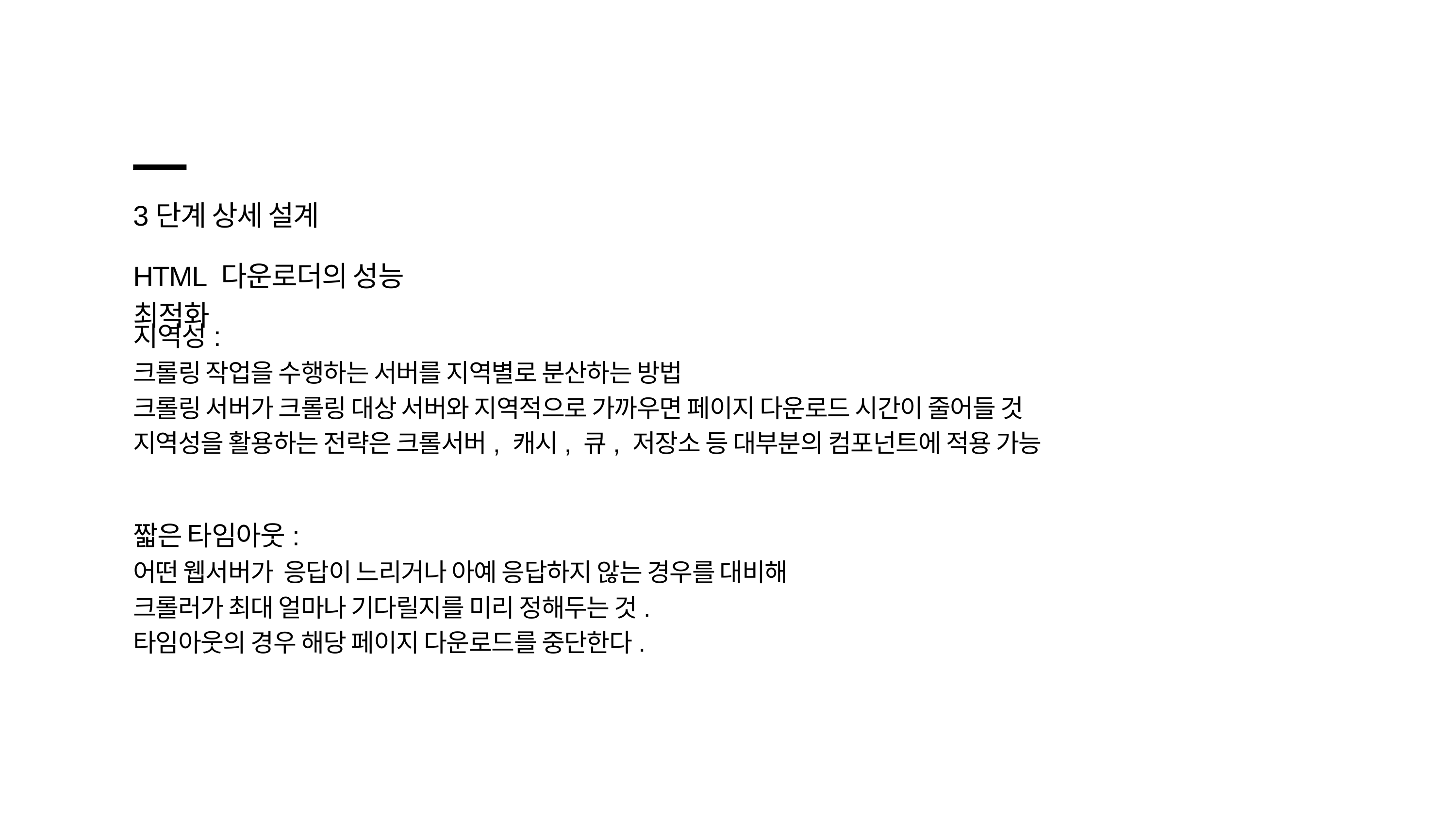

3단계 상세 설계
HTML 다운로더의 성능 최적화
지역성:
크롤링 작업을 수행하는 서버를 지역별로 분산하는 방법
크롤링 서버가 크롤링 대상 서버와 지역적으로 가까우면 페이지 다운로드 시간이 줄어들 것
지역성을 활용하는 전략은 크롤서버, 캐시, 큐, 저장소 등 대부분의 컴포넌트에 적용 가능
짧은 타임아웃:
어떤 웹서버가  응답이 느리거나 아예 응답하지 않는 경우를 대비해
크롤러가 최대 얼마나 기다릴지를 미리 정해두는 것.
타임아웃의 경우 해당 페이지 다운로드를 중단한다.